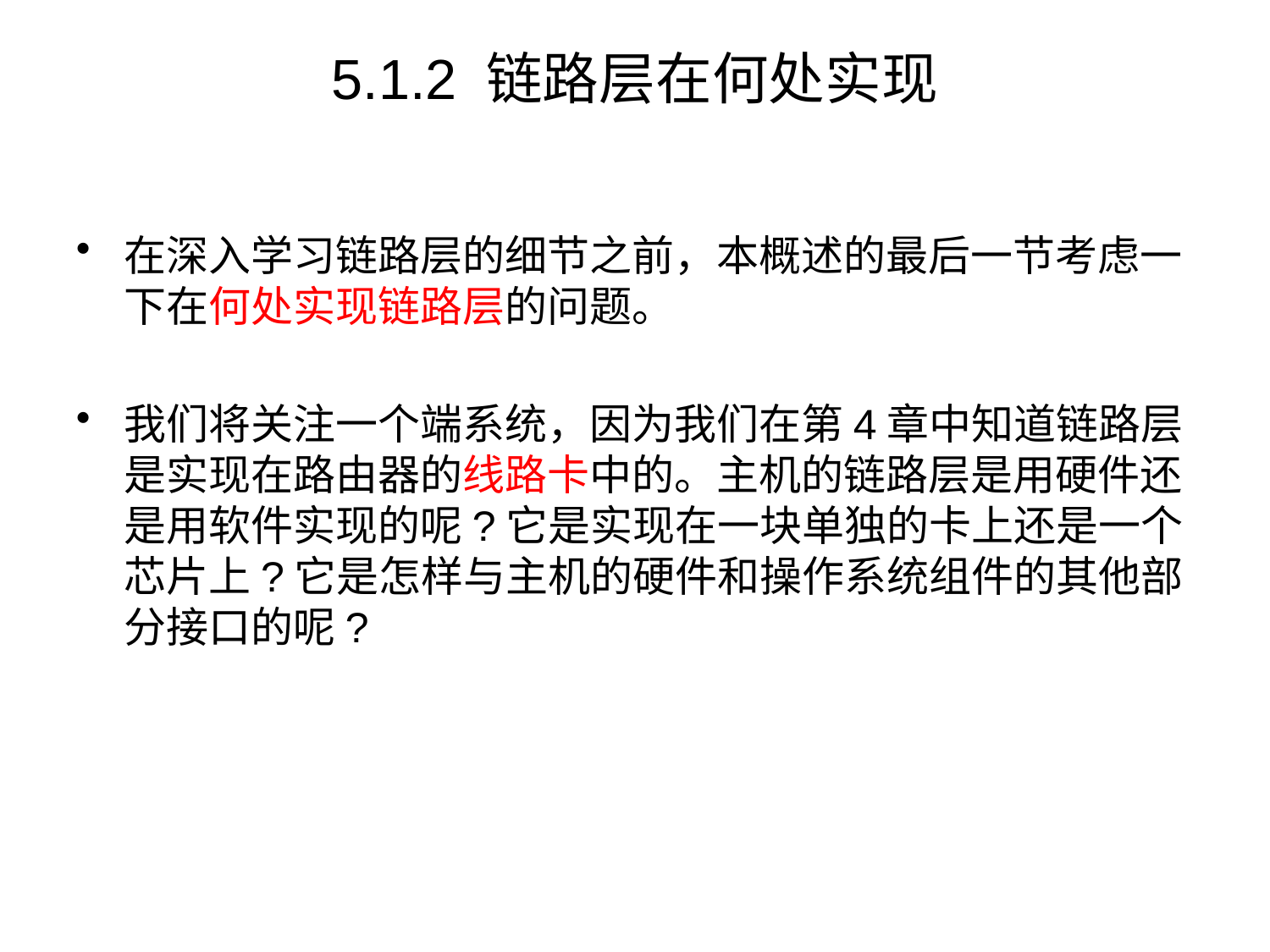

# 5.1.2 链路层在何处实现
在深入学习链路层的细节之前，本概述的最后一节考虑一下在何处实现链路层的问题。

我们将关注一个端系统，因为我们在第4章中知道链路层是实现在路由器的线路卡中的。主机的链路层是用硬件还是用软件实现的呢?它是实现在一块单独的卡上还是一个芯片上?它是怎样与主机的硬件和操作系统组件的其他部分接口的呢?